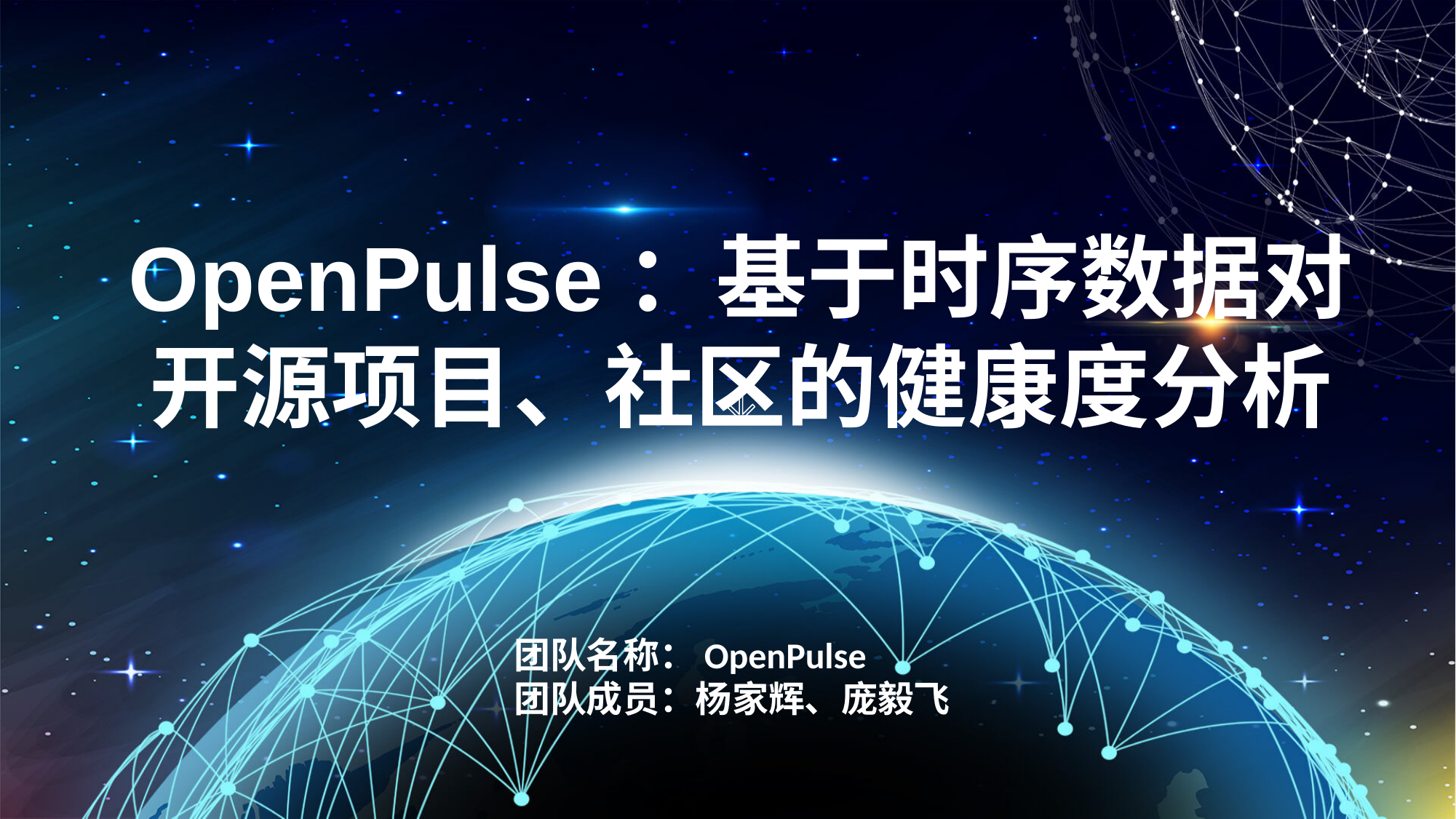

OpenPulse：基于时序数据对开源项目、社区的健康度分析

团队名称：OpenPulse
团队成员：杨家辉、庞毅飞